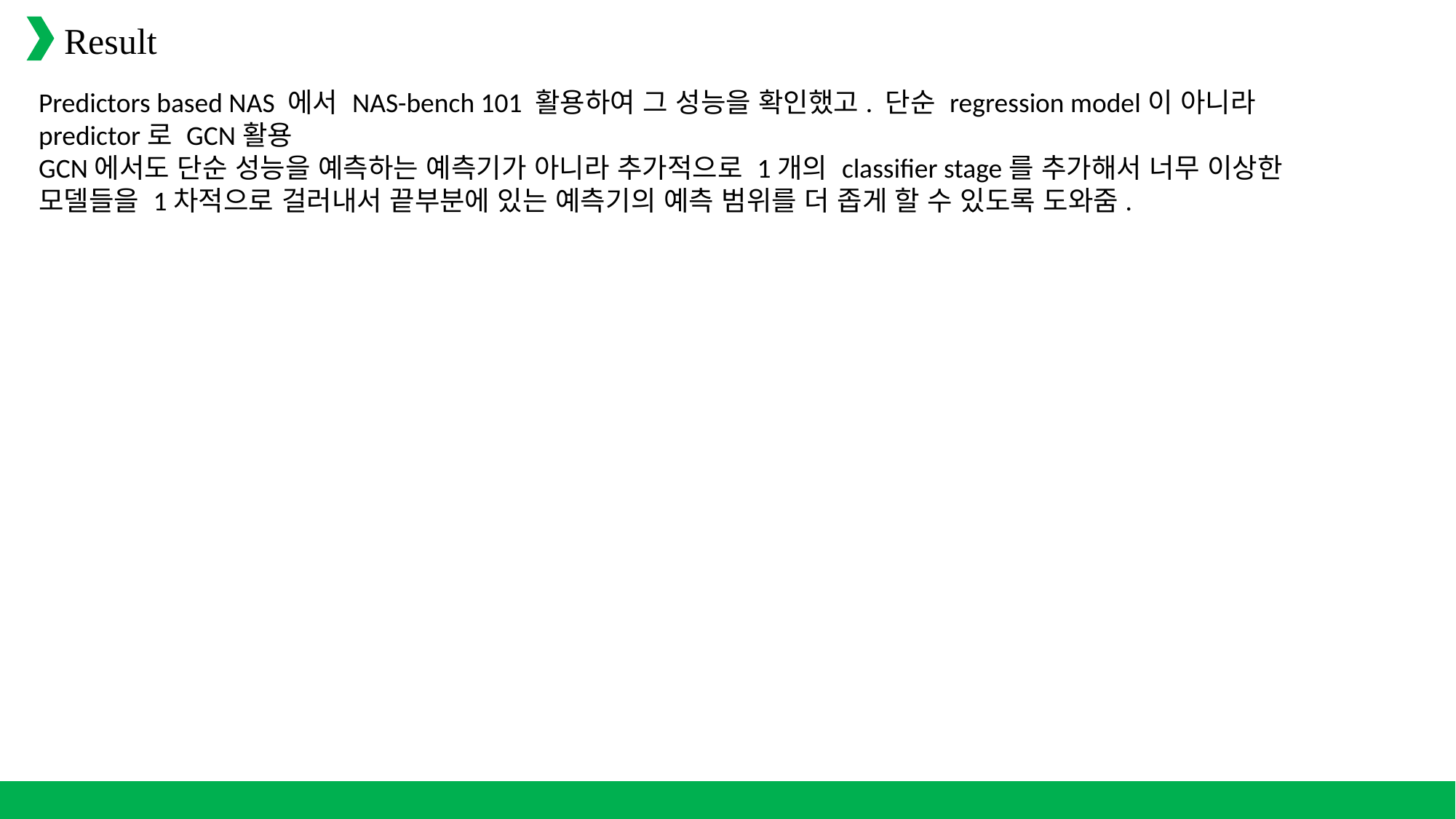

Result
Predictors based NAS 에서 NAS-bench 101 활용하여 그 성능을 확인했고. 단순 regression model이 아니라 predictor로 GCN활용
GCN에서도 단순 성능을 예측하는 예측기가 아니라 추가적으로 1개의 classifier stage를 추가해서 너무 이상한 모델들을 1차적으로 걸러내서 끝부분에 있는 예측기의 예측 범위를 더 좁게 할 수 있도록 도와줌.